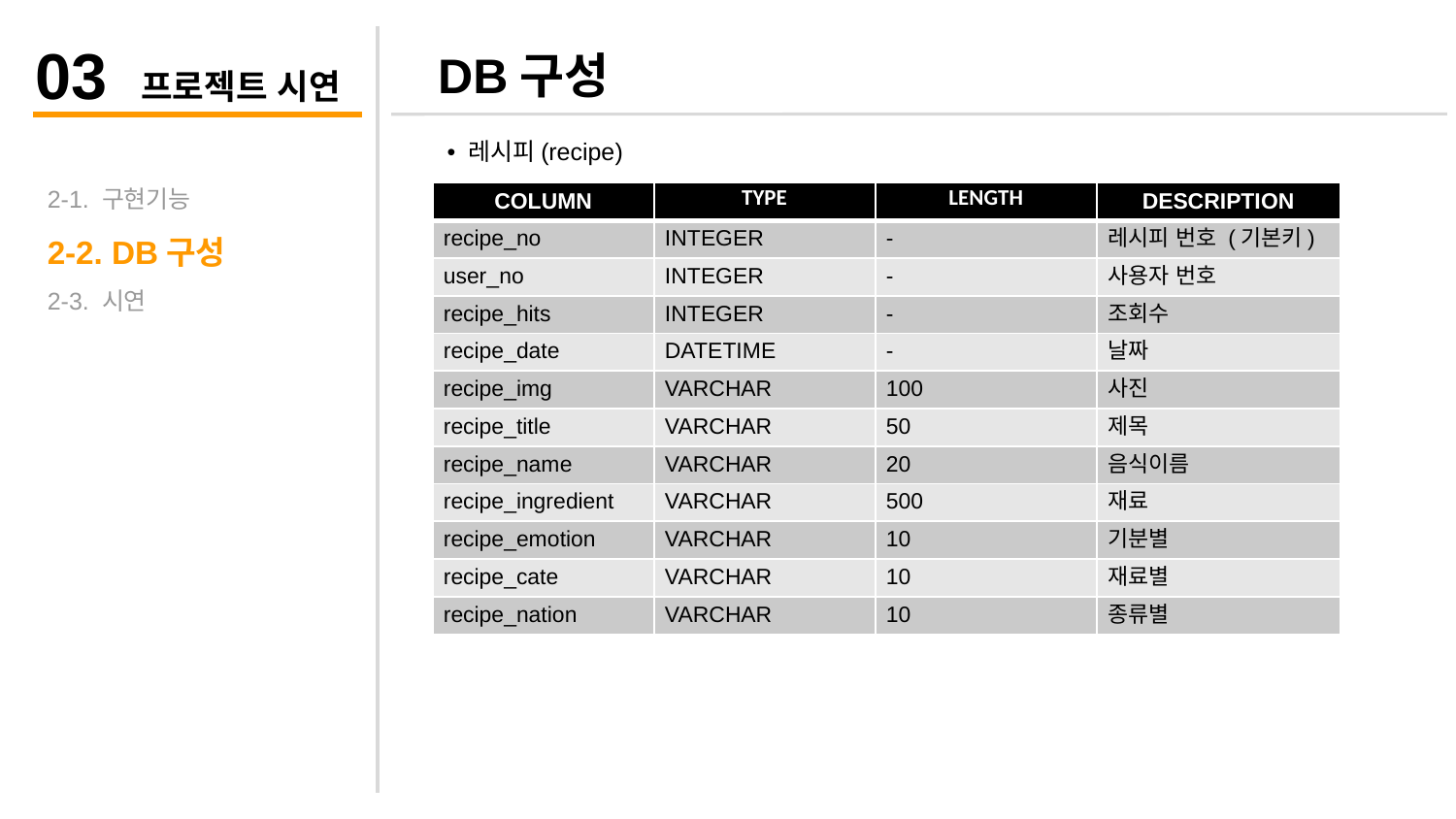

03 프로젝트 시연
DB구성
• 레시피(recipe)
2-1. 구현기능
2-2. DB구성
2-3. 시연
| COLUMN | TYPE | LENGTH | DESCRIPTION |
| --- | --- | --- | --- |
| recipe\_no | INTEGER | - | 레시피 번호 (기본키) |
| user\_no | INTEGER | - | 사용자 번호 |
| recipe\_hits | INTEGER | - | 조회수 |
| recipe\_date | DATETIME | - | 날짜 |
| recipe\_img | VARCHAR | 100 | 사진 |
| recipe\_title | VARCHAR | 50 | 제목 |
| recipe\_name | VARCHAR | 20 | 음식이름 |
| recipe\_ingredient | VARCHAR | 500 | 재료 |
| recipe\_emotion | VARCHAR | 10 | 기분별 |
| recipe\_cate | VARCHAR | 10 | 재료별 |
| recipe\_nation | VARCHAR | 10 | 종류별 |